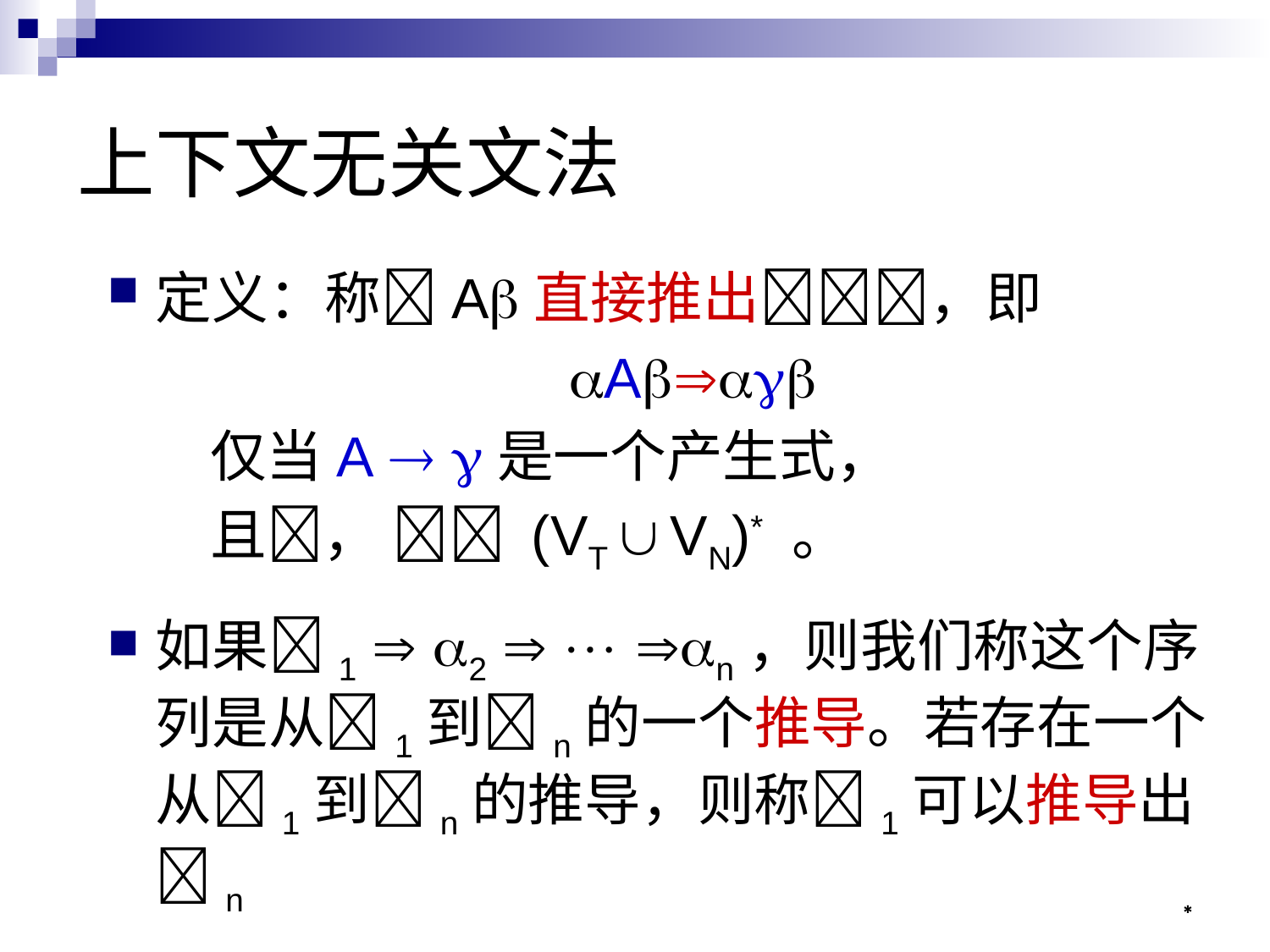

# 上下文无关文法
定义：称αAβ直接推出αγβ，即
αAβ⇒αγβ
  仅当A → γ是一个产生式，
  且α， β∈ (VT ∪ VN)* 。
如果α1 ⇒ α2 ⇒ … ⇒αn，则我们称这个序列是从α1到αn的一个推导。若存在一个从α1到αn的推导，则称α1可以推导出αn
*